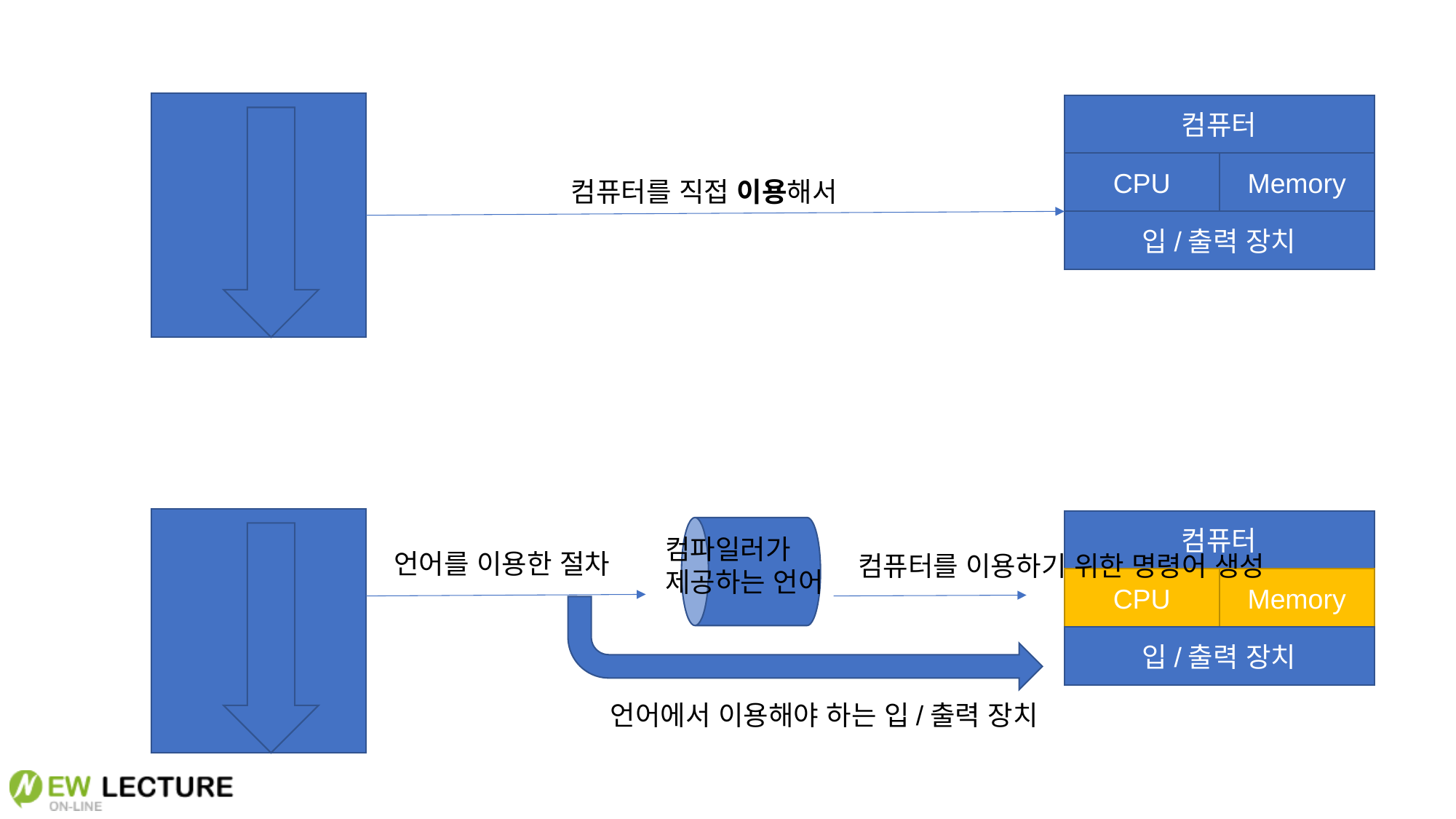

컴퓨터

CPU
Memory
컴퓨터를 직접 이용해서
입/출력 장치

컴퓨터

컴파일러가
제공하는 언어
언어를 이용한 절차
컴퓨터를 이용하기 위한 명령어 생성
CPU
Memory

입/출력 장치
언어에서 이용해야 하는 입/출력 장치